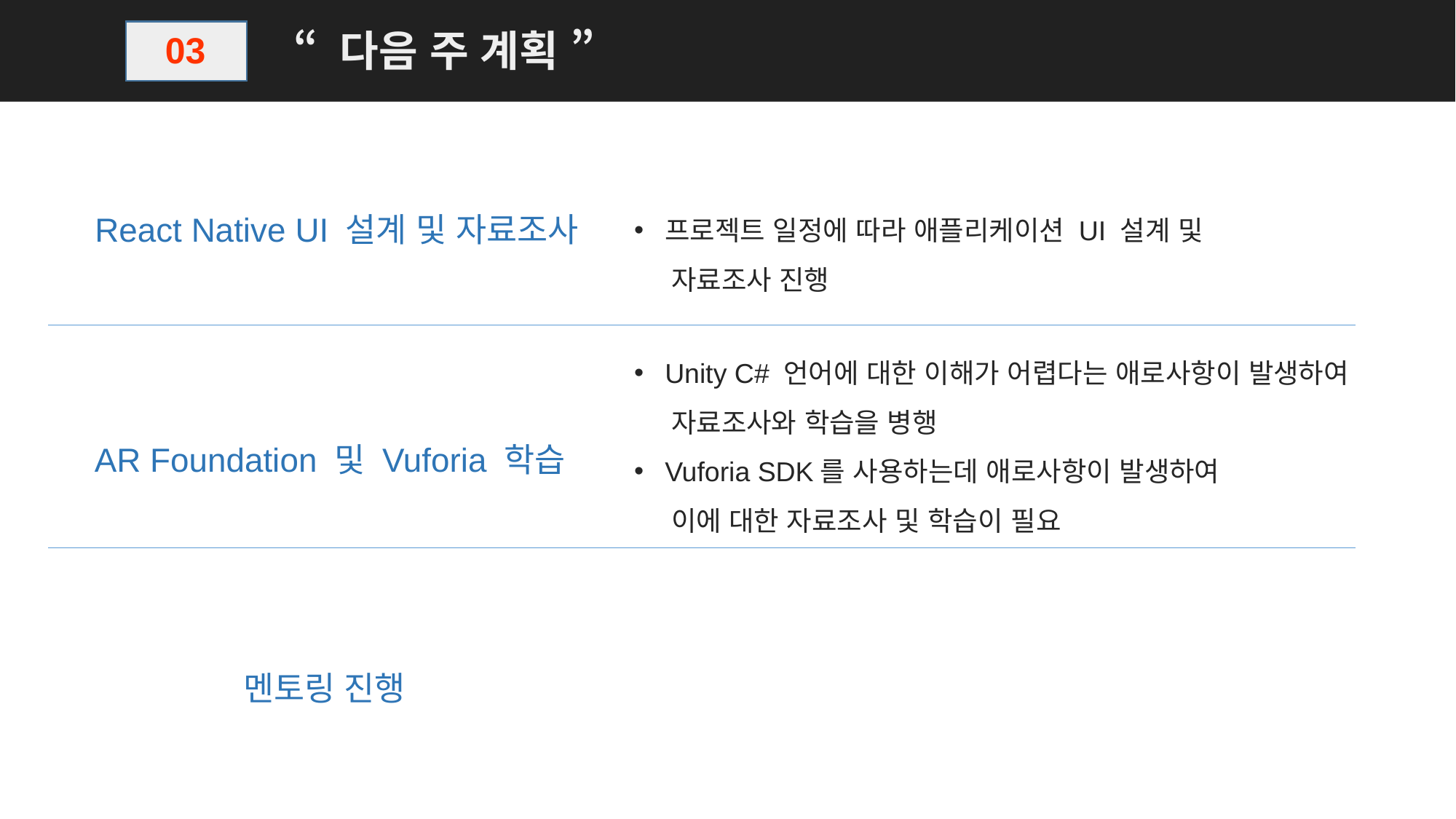

“ 다음 주 계획 ”

03
React Native UI 설계 및 자료조사
프로젝트 일정에 따라 애플리케이션 UI 설계 및
    자료조사 진행
Unity C# 언어에 대한 이해가 어렵다는 애로사항이 발생하여
    자료조사와 학습을 병행
Vuforia SDK를 사용하는데 애로사항이 발생하여
    이에 대한 자료조사 및 학습이 필요
AR Foundation 및 Vuforia 학습
멘토링 진행